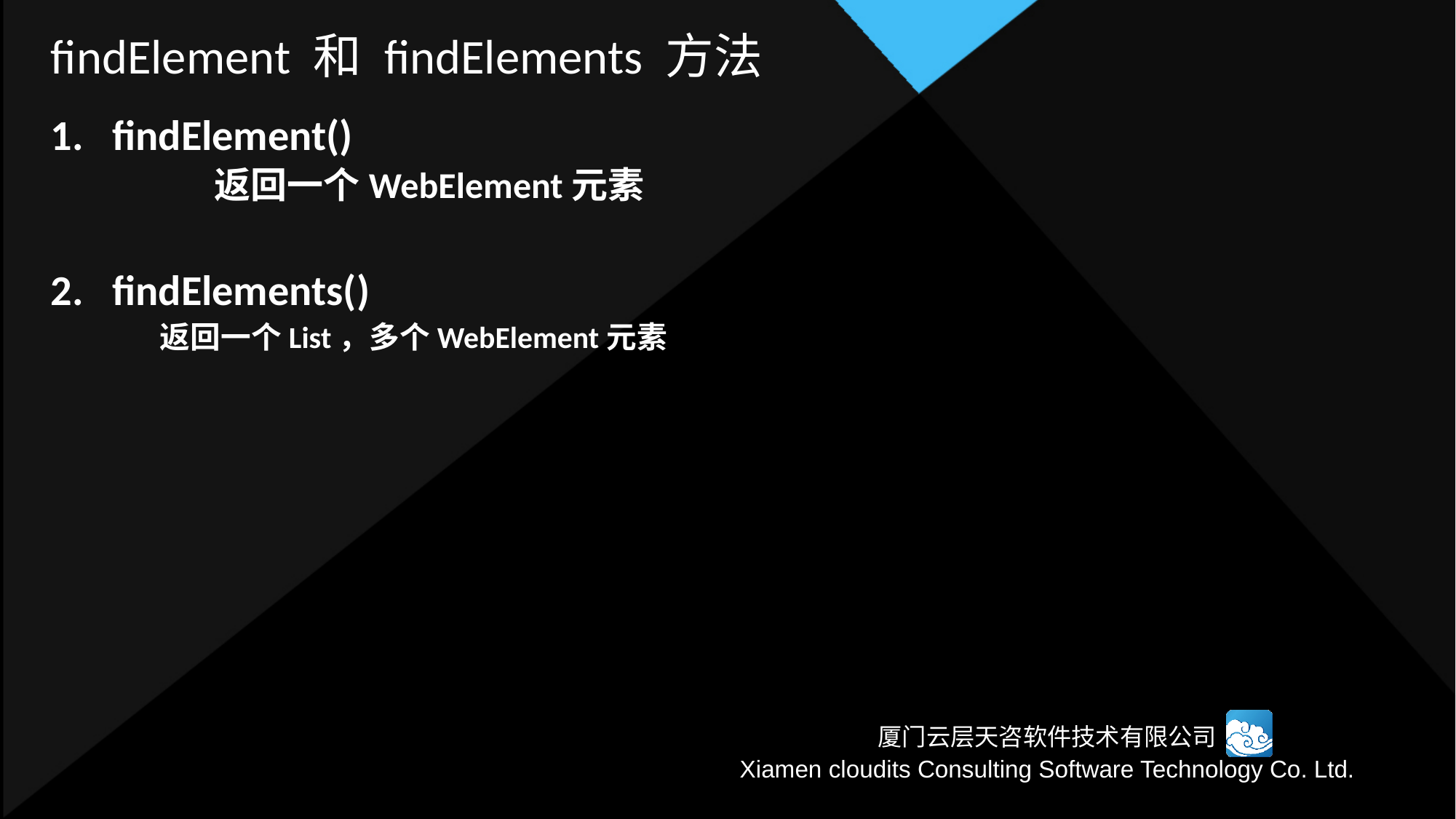

# findElement 和 findElements 方法
findElement()
	返回一个WebElement元素

findElements()
返回一个List，多个WebElement元素